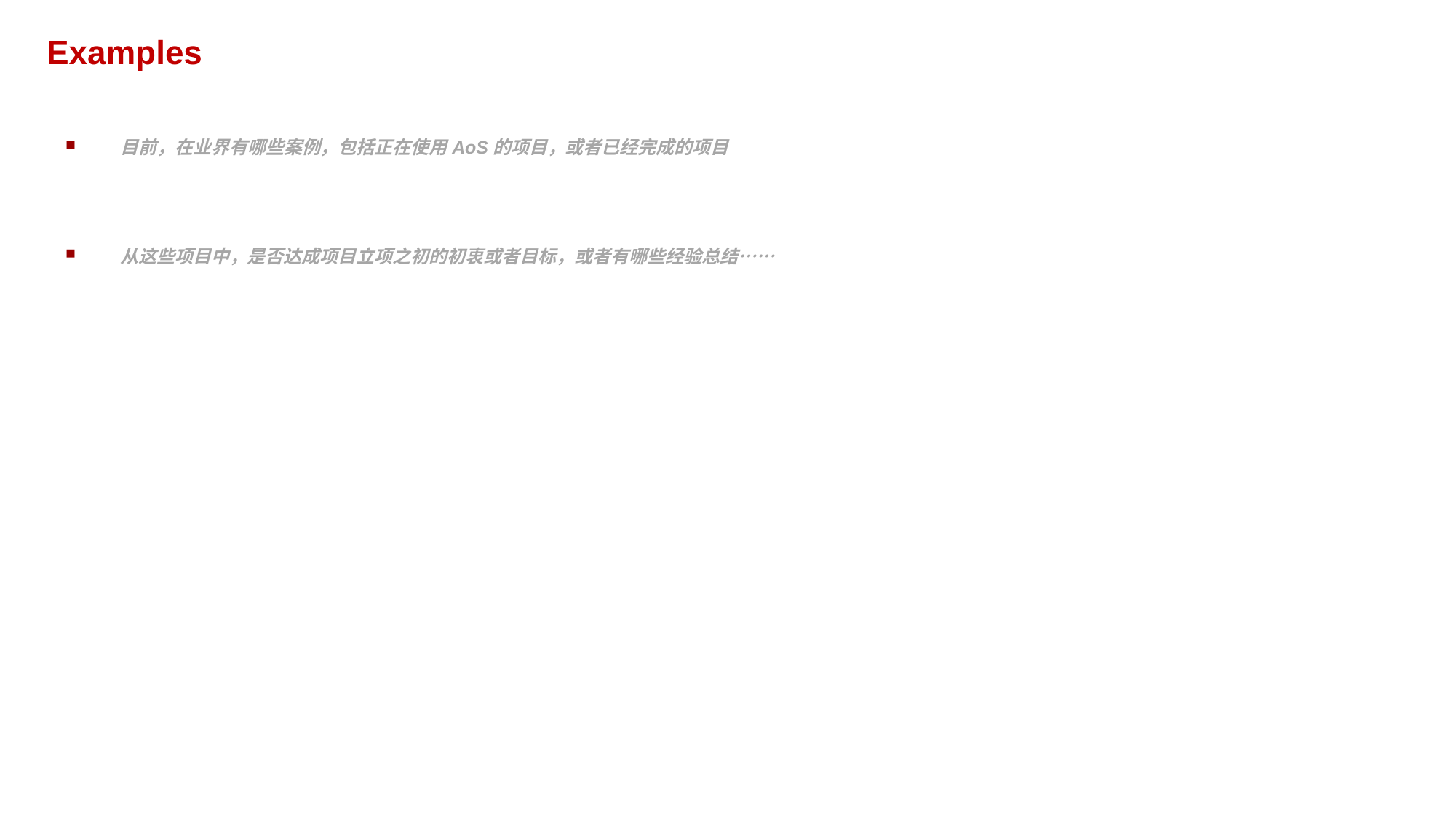

# Examples
目前，在业界有哪些案例，包括正在使用AoS的项目，或者已经完成的项目

从这些项目中，是否达成项目立项之初的初衷或者目标，或者有哪些经验总结……